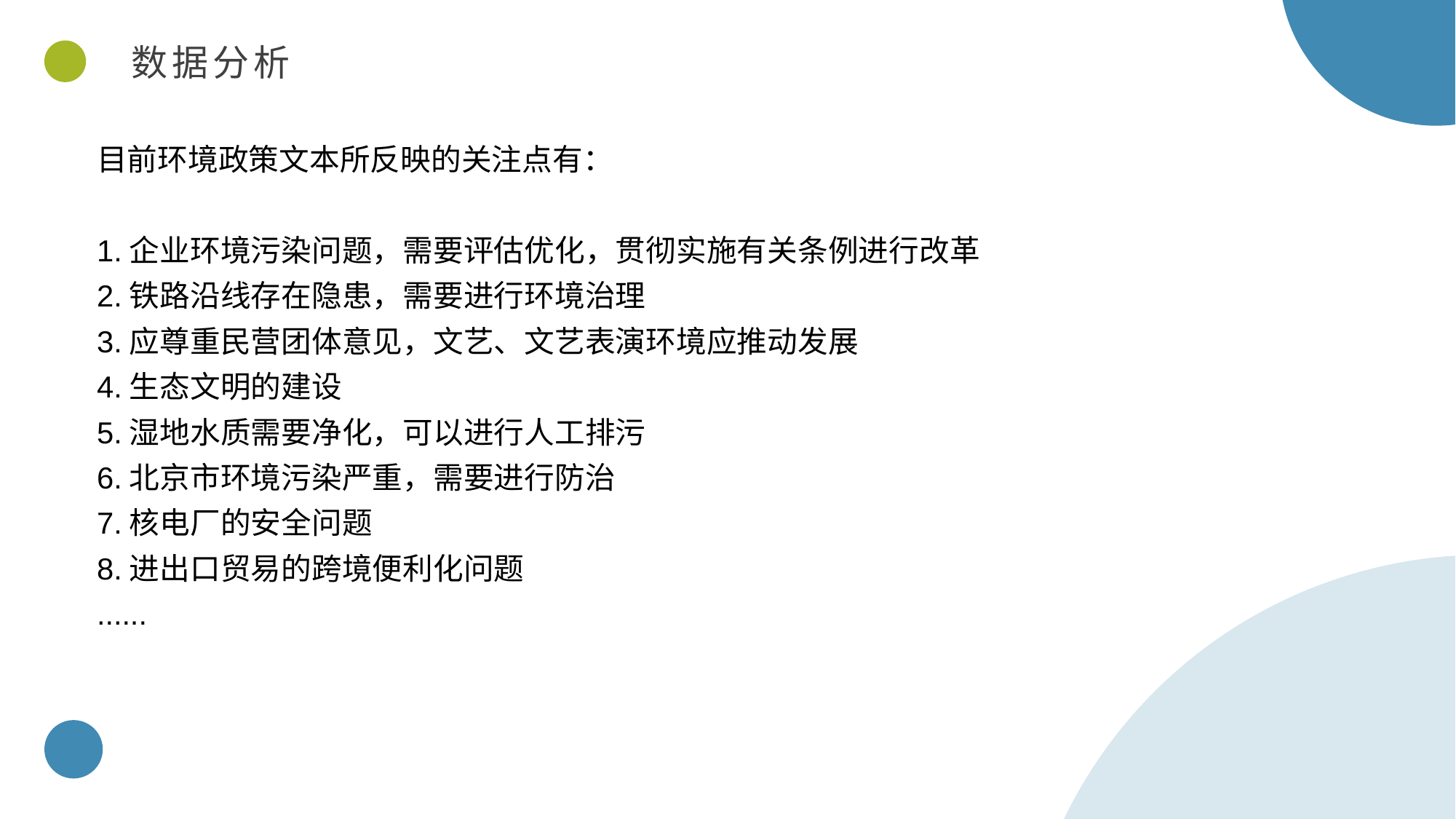

数据分析

目前环境政策文本所反映的关注点有：

1.企业环境污染问题，需要评估优化，贯彻实施有关条例进行改革
2.铁路沿线存在隐患，需要进行环境治理
3.应尊重民营团体意见，文艺、文艺表演环境应推动发展
4.生态文明的建设
5.湿地水质需要净化，可以进行人工排污
6.北京市环境污染严重，需要进行防治
7.核电厂的安全问题
8.进出口贸易的跨境便利化问题
......